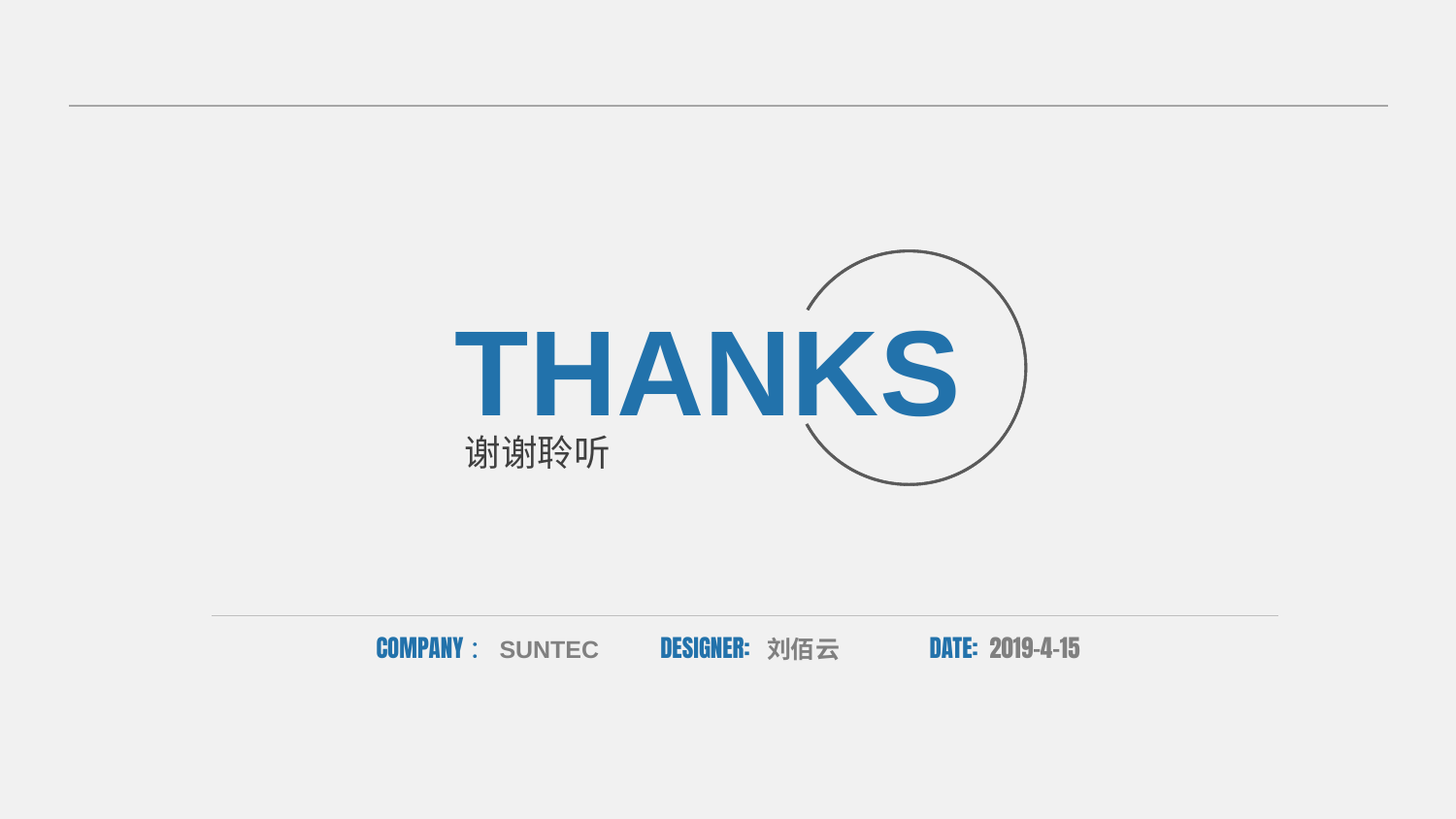

THANKS
谢谢聆听
COMPANY：SUNTEC         DESIGNER:  刘佰云               DATE:  2019-4-15